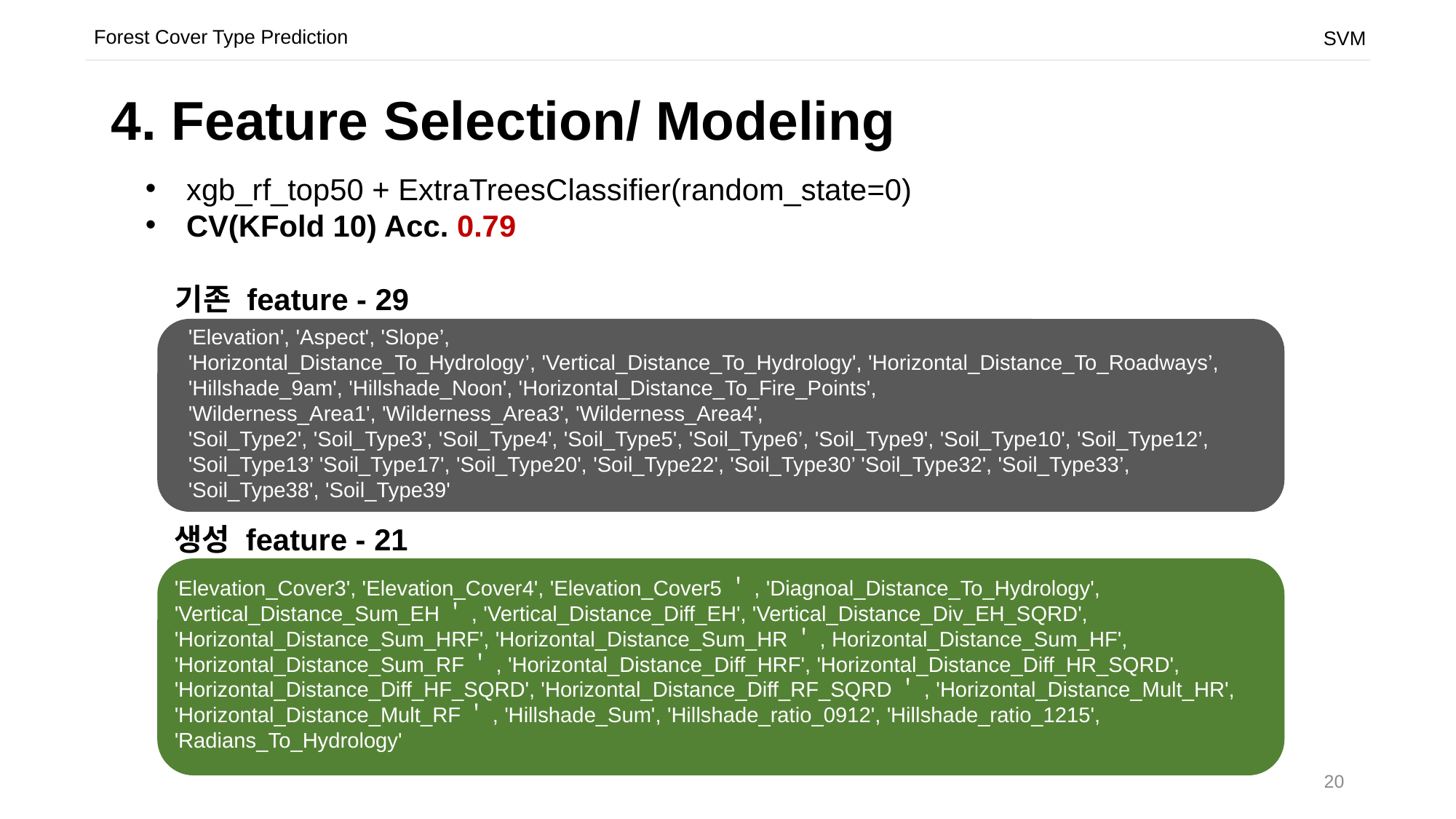

Forest Cover Type Prediction
SVM
# 4. Feature Selection/ Modeling
xgb_rf_top50 + ExtraTreesClassifier(random_state=0)
CV(KFold 10) Acc. 0.79
기존 feature - 29
'Elevation', 'Aspect', 'Slope’,
'Horizontal_Distance_To_Hydrology’, 'Vertical_Distance_To_Hydrology', 'Horizontal_Distance_To_Roadways’,
'Hillshade_9am', 'Hillshade_Noon', 'Horizontal_Distance_To_Fire_Points',
'Wilderness_Area1', 'Wilderness_Area3', 'Wilderness_Area4',
'Soil_Type2', 'Soil_Type3', 'Soil_Type4', 'Soil_Type5', 'Soil_Type6’, 'Soil_Type9', 'Soil_Type10', 'Soil_Type12’,
'Soil_Type13’ 'Soil_Type17', 'Soil_Type20', 'Soil_Type22', 'Soil_Type30’ 'Soil_Type32', 'Soil_Type33’,
'Soil_Type38', 'Soil_Type39'

생성 feature - 21

'Elevation_Cover3', 'Elevation_Cover4', 'Elevation_Cover5＇, 'Diagnoal_Distance_To_Hydrology', 'Vertical_Distance_Sum_EH＇, 'Vertical_Distance_Diff_EH', 'Vertical_Distance_Div_EH_SQRD',
'Horizontal_Distance_Sum_HRF', 'Horizontal_Distance_Sum_HR＇, Horizontal_Distance_Sum_HF', 'Horizontal_Distance_Sum_RF＇, 'Horizontal_Distance_Diff_HRF', 'Horizontal_Distance_Diff_HR_SQRD',
'Horizontal_Distance_Diff_HF_SQRD', 'Horizontal_Distance_Diff_RF_SQRD＇, 'Horizontal_Distance_Mult_HR', 'Horizontal_Distance_Mult_RF＇, 'Hillshade_Sum', 'Hillshade_ratio_0912', 'Hillshade_ratio_1215',
'Radians_To_Hydrology'
20